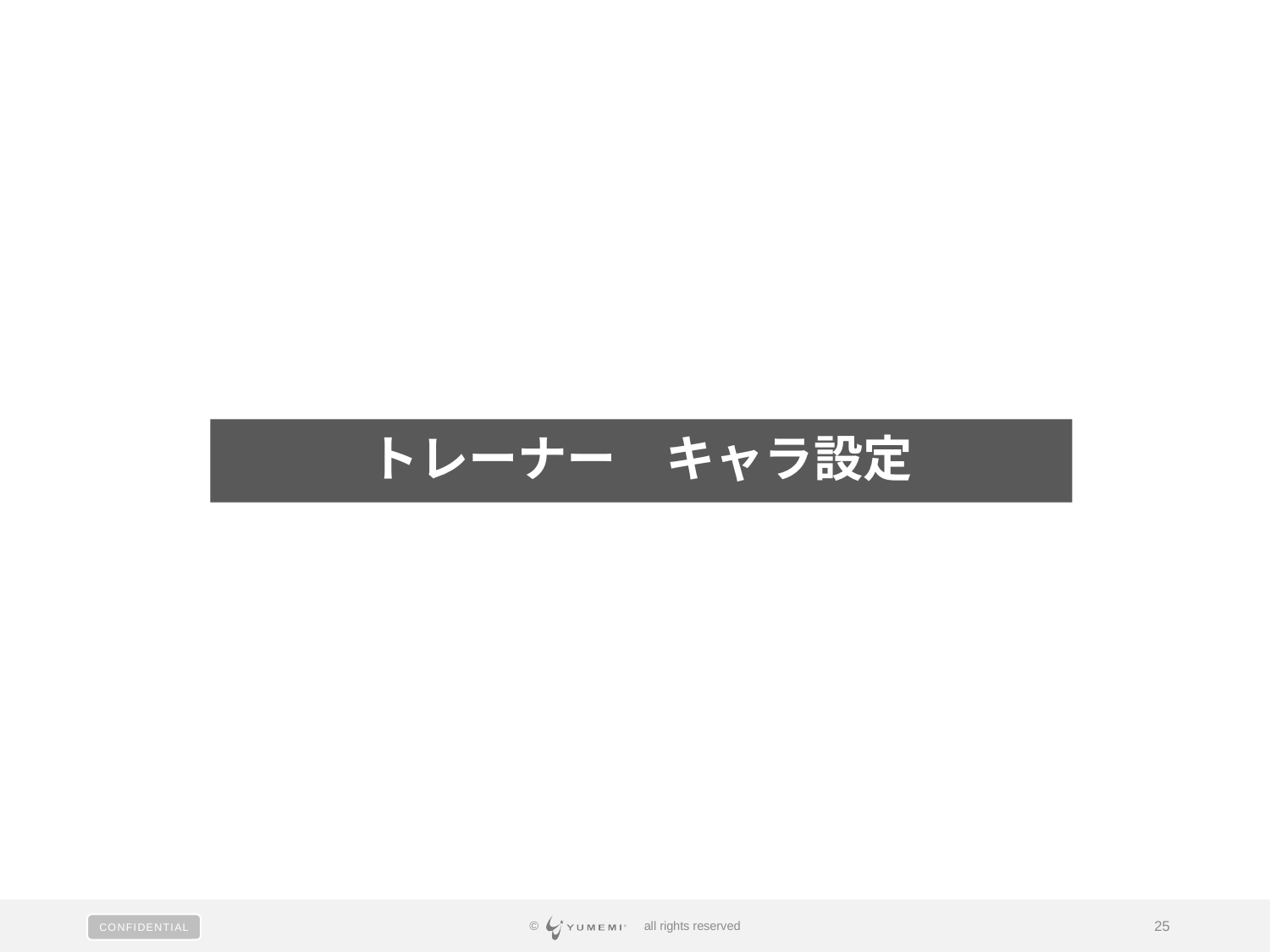

トレーナー　キャラ設定
©                         　 all rights reserved
25